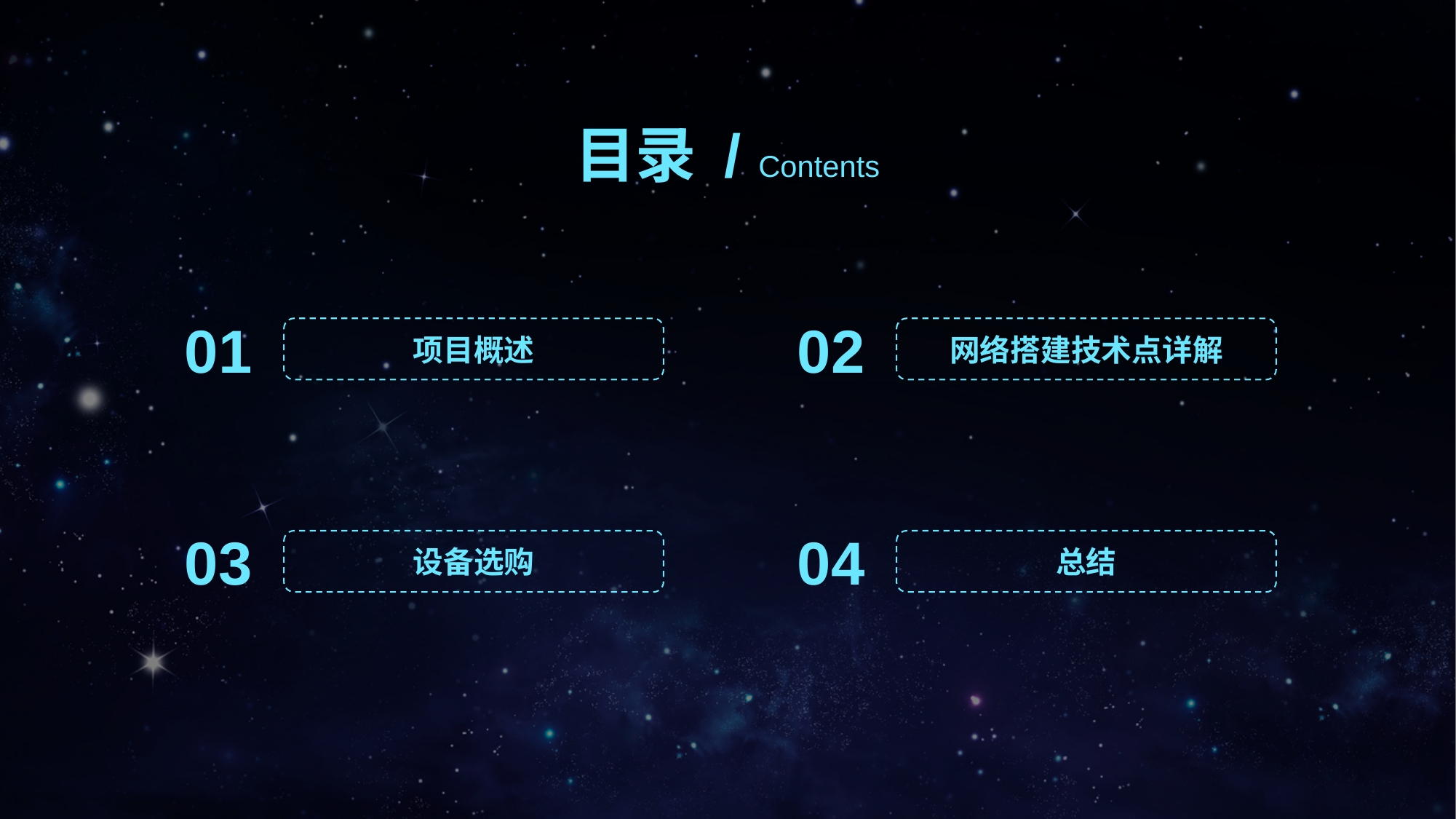

目录 / Contents
01
02
项目概述
网络搭建技术点详解
03
04
设备选购
总结